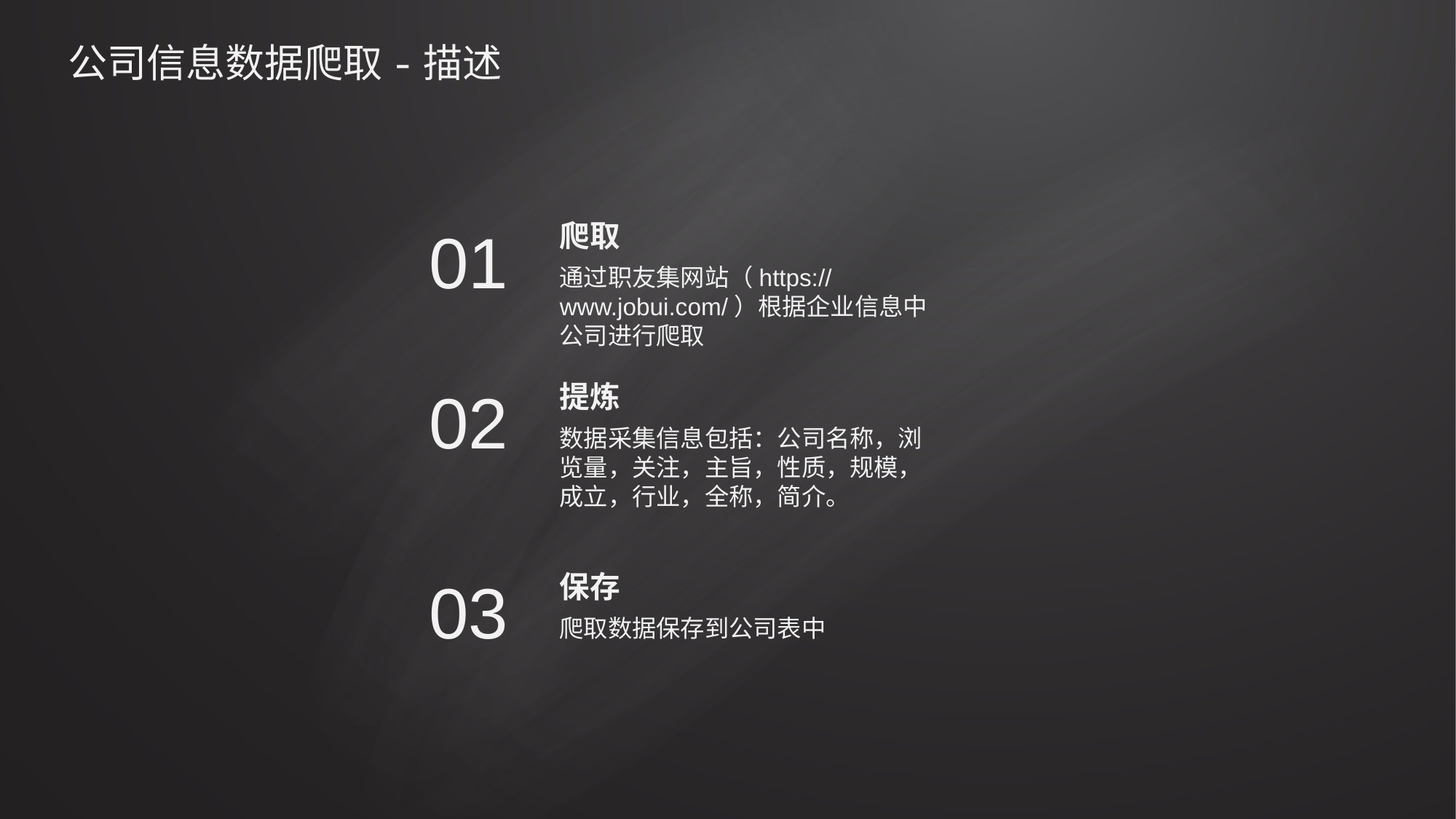

# 公司信息数据爬取-描述
01
爬取
通过职友集网站（https://www.jobui.com/）根据企业信息中公司进行爬取
02
提炼
数据采集信息包括：公司名称，浏览量，关注，主旨，性质，规模，成立，行业，全称，简介。
03
保存
爬取数据保存到公司表中